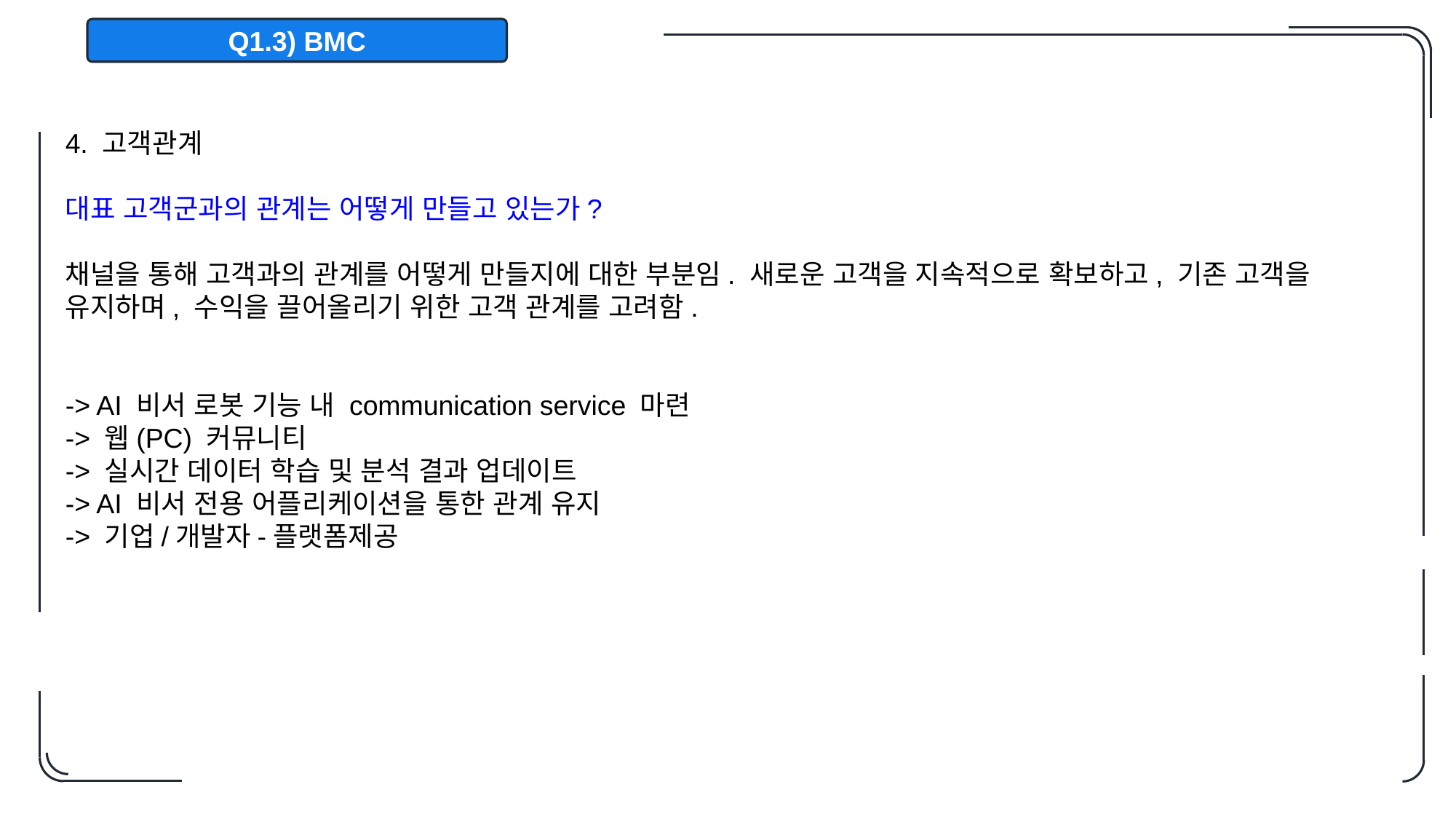

Q1.3) BMC

4. 고객관계

대표 고객군과의 관계는 어떻게 만들고 있는가?

채널을 통해 고객과의 관계를 어떻게 만들지에 대한 부분임. 새로운 고객을 지속적으로 확보하고, 기존 고객을 유지하며, 수익을 끌어올리기 위한 고객 관계를 고려함.

-> AI 비서 로봇 기능 내 communication service 마련
-> 웹(PC) 커뮤니티
-> 실시간 데이터 학습 및 분석 결과 업데이트
-> AI 비서 전용 어플리케이션을 통한 관계 유지
-> 기업/개발자-플랫폼제공